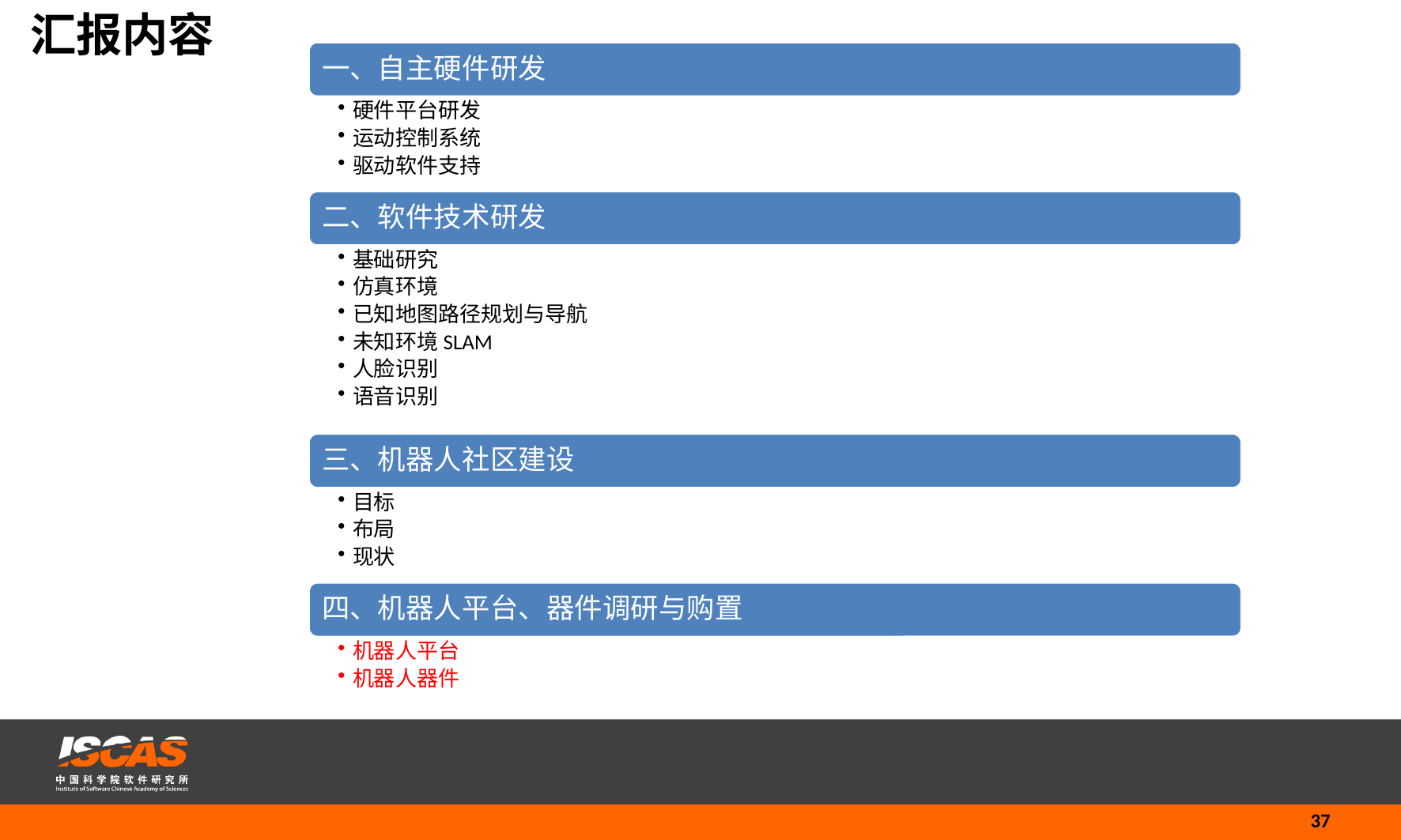

汇报内容
一、自主硬件研发
硬件平台研发
运动控制系统
驱动软件支持
二、软件技术研发
基础研究
仿真环境
已知地图路径规划与导航
未知环境SLAM
人脸识别
语音识别
三、机器人社区建设
目标
布局
现状
四、机器人平台、器件调研与购置
机器人平台
机器人器件
37